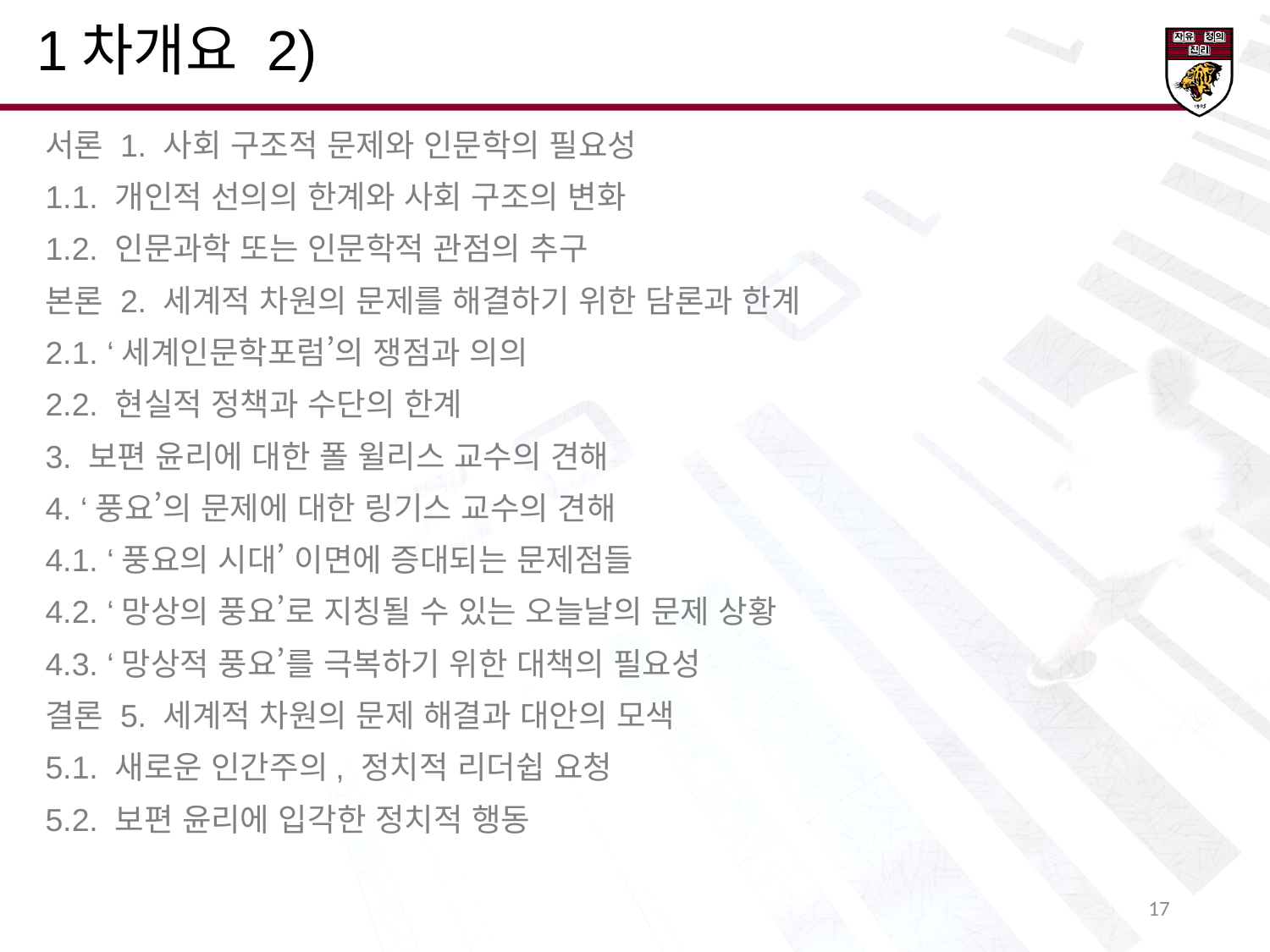

1차개요 2)
서론 1. 사회 구조적 문제와 인문학의 필요성
1.1. 개인적 선의의 한계와 사회 구조의 변화
1.2. 인문과학 또는 인문학적 관점의 추구
본론 2. 세계적 차원의 문제를 해결하기 위한 담론과 한계
2.1. ‘세계인문학포럼’의 쟁점과 의의
2.2. 현실적 정책과 수단의 한계
3. 보편 윤리에 대한 폴 윌리스 교수의 견해
4. ‘풍요’의 문제에 대한 링기스 교수의 견해
4.1. ‘풍요의 시대’ 이면에 증대되는 문제점들
4.2. ‘망상의 풍요’로 지칭될 수 있는 오늘날의 문제 상황
4.3. ‘망상적 풍요’를 극복하기 위한 대책의 필요성
결론 5. 세계적 차원의 문제 해결과 대안의 모색
5.1. 새로운 인간주의, 정치적 리더쉽 요청
5.2. 보편 윤리에 입각한 정치적 행동

17